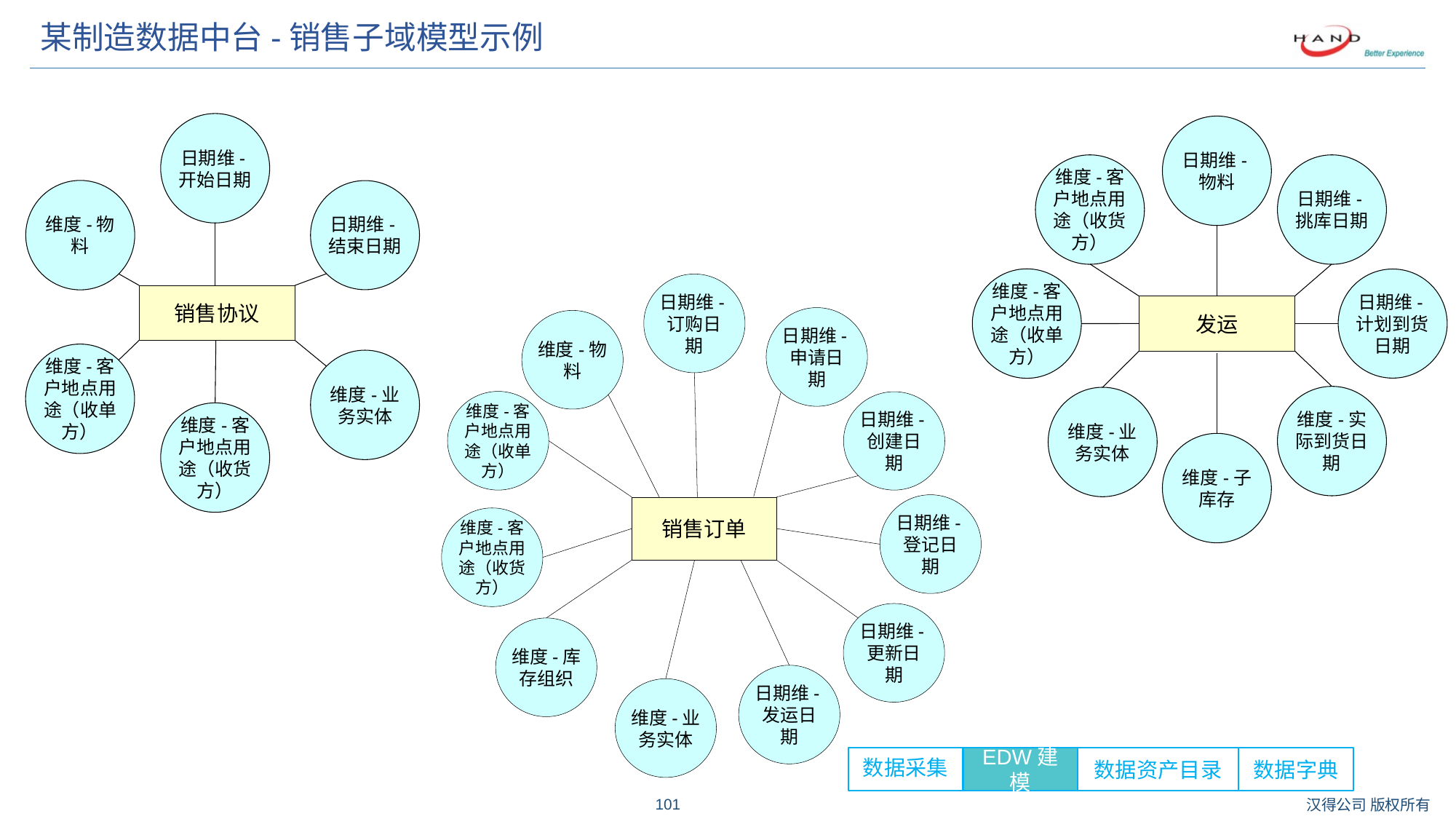

# 某制造数据中台-销售子域模型示例
日期维-开始日期
维度-物料
日期维-结束日期
销售协议
维度-客户地点用途（收单方）
维度-业务实体
维度-客户地点用途（收货方）
日期维-物料
维度-客户地点用途（收货方）
日期维-挑库日期
维度-客户地点用途（收单方）
日期维-计划到货日期
发运
维度-实际到货日期
维度-业务实体
维度-子库存
日期维-订购日期
日期维-申请日期
维度-物料
维度-客户地点用途（收单方）
日期维-创建日期
日期维-登记日期
销售订单
维度-客户地点用途（收货方）
日期维-更新日期
维度-库存组织
日期维-发运日期
维度-业务实体
数据采集
EDW建模
数据资产目录
数据字典